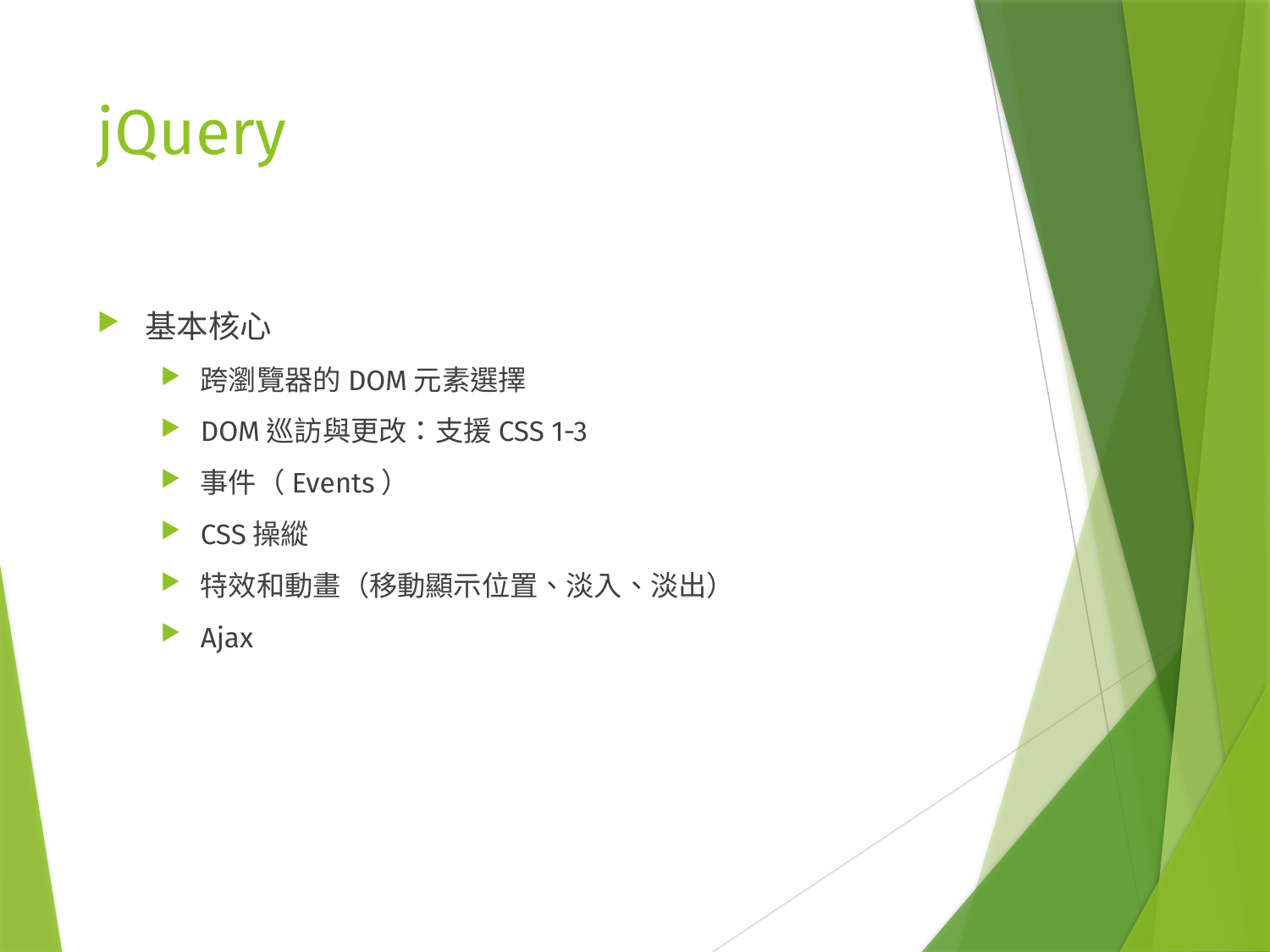

# jQuery
基本核心
跨瀏覽器的DOM元素選擇
DOM巡訪與更改：支援CSS 1-3
事件（Events）
CSS操縱
特效和動畫（移動顯示位置、淡入、淡出）
Ajax